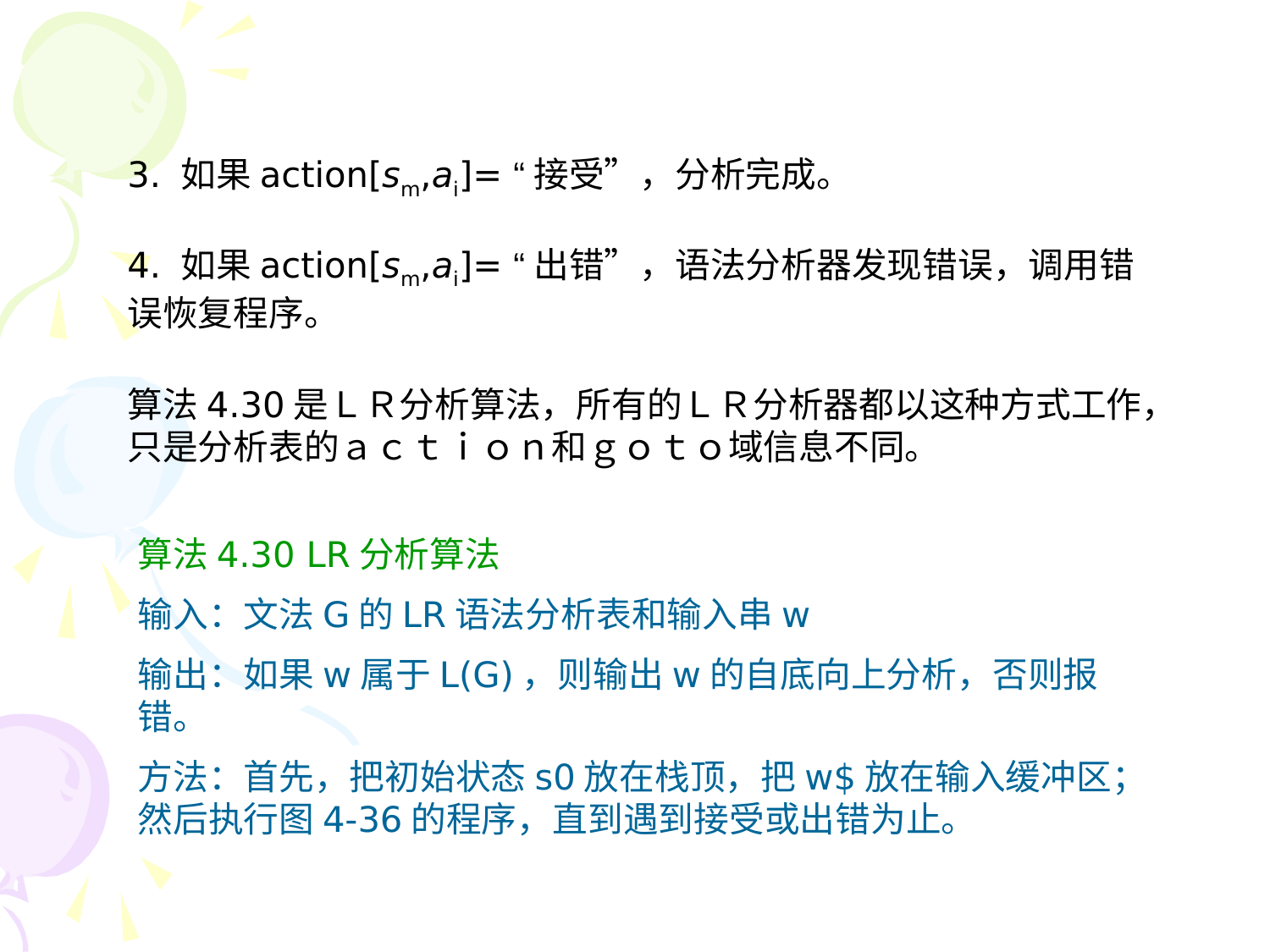

3. 如果action[sm,ai]= “接受”，分析完成。

4. 如果action[sm,ai]= “出错”，语法分析器发现错误，调用错误恢复程序。
算法4.30是ＬＲ分析算法，所有的ＬＲ分析器都以这种方式工作，只是分析表的ａｃｔｉｏｎ和ｇｏｔｏ域信息不同。
算法4.30 LR分析算法
输入：文法G的LR语法分析表和输入串w
输出：如果w属于L(G)，则输出w的自底向上分析，否则报错。
方法：首先，把初始状态s0放在栈顶，把w$放在输入缓冲区；然后执行图4-36的程序，直到遇到接受或出错为止。
129